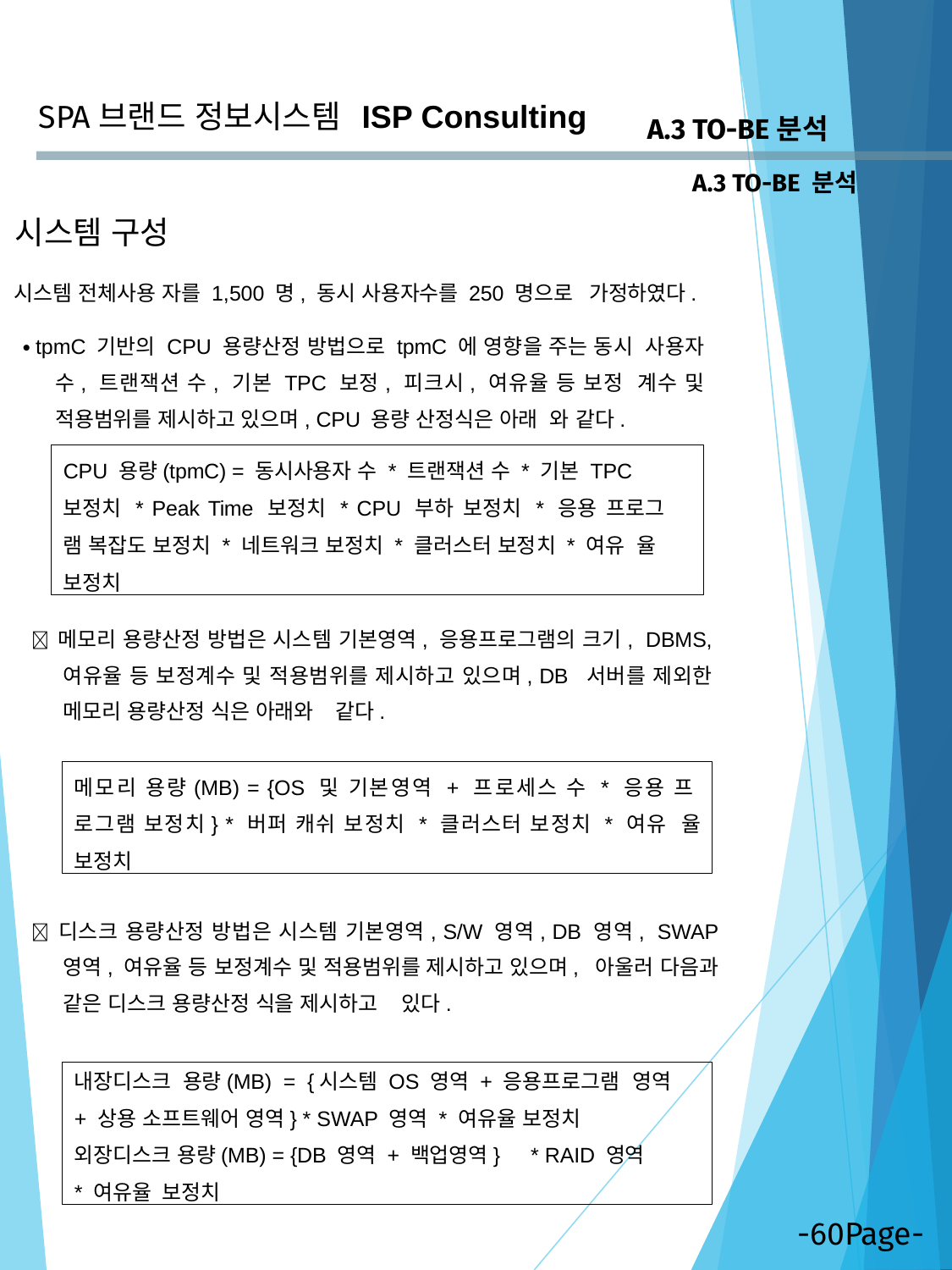

SPA브랜드 정보시스템
ISP Consulting
A.3 TO-BE분석
A.3 TO-BE 분석

시스템 구성
시스템 전체사용 자를 1,500 명, 동시 사용자수를 250 명으로  가정하였다.
• tpmC 기반의 CPU 용량산정 방법으로 tpmC 에 영향을 주는 동시  사용자 수, 트랜잭션 수, 기본 TPC 보정, 피크시, 여유율 등 보정  계수 및 적용범위를 제시하고 있으며, CPU 용량 산정식은 아래  와 같다.
CPU 용량(tpmC) = 동시사용자 수 * 트랜잭션 수 * 기본 TPC  보정치 * Peak Time 보정치 * CPU 부하 보정치 * 응용 프로그
램 복잡도 보정치 * 네트워크 보정치 * 클러스터 보정치 * 여유  율 보정치
• 메모리 용량산정 방법은 시스템 기본영역, 응용프로그램의 크기,  DBMS, 여유율 등 보정계수 및 적용범위를 제시하고 있으며, DB  서버를 제외한 메모리 용량산정 식은 아래와   같다.
메모리 용량(MB) = {OS 및 기본영역 + 프로세스 수 * 응용 프  로그램 보정치} * 버퍼 캐쉬 보정치 * 클러스터 보정치 * 여유  율 보정치
• 디스크 용량산정 방법은 시스템 기본영역, S/W 영역, DB 영역,  SWAP 영역, 여유율 등 보정계수 및 적용범위를 제시하고 있으며,  아울러 다음과 같은 디스크 용량산정 식을 제시하고    있다.
내장디스크  용량(MB)  =  {시스템 OS 영역 + 응용프로그램 영역
+ 상용 소프트웨어 영역} * SWAP 영역 * 여유율 보정치  외장디스크 용량(MB) = {DB 영역 + 백업영역}     * RAID 영역
* 여유율 보정치
-60Page-